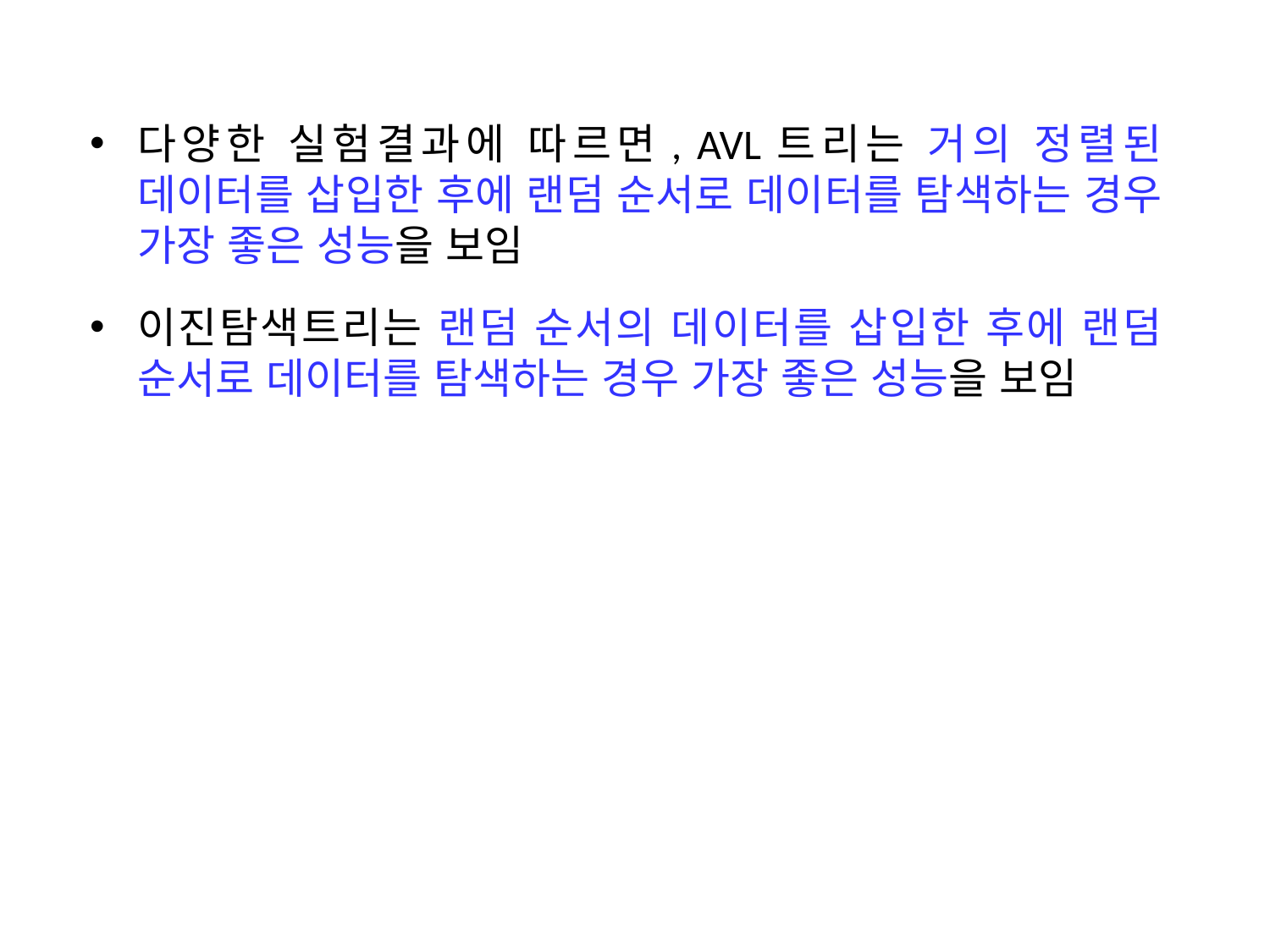

다양한 실험결과에 따르면, AVL트리는 거의 정렬된 데이터를 삽입한 후에 랜덤 순서로 데이터를 탐색하는 경우 가장 좋은 성능을 보임
이진탐색트리는 랜덤 순서의 데이터를 삽입한 후에 랜덤 순서로 데이터를 탐색하는 경우 가장 좋은 성능을 보임